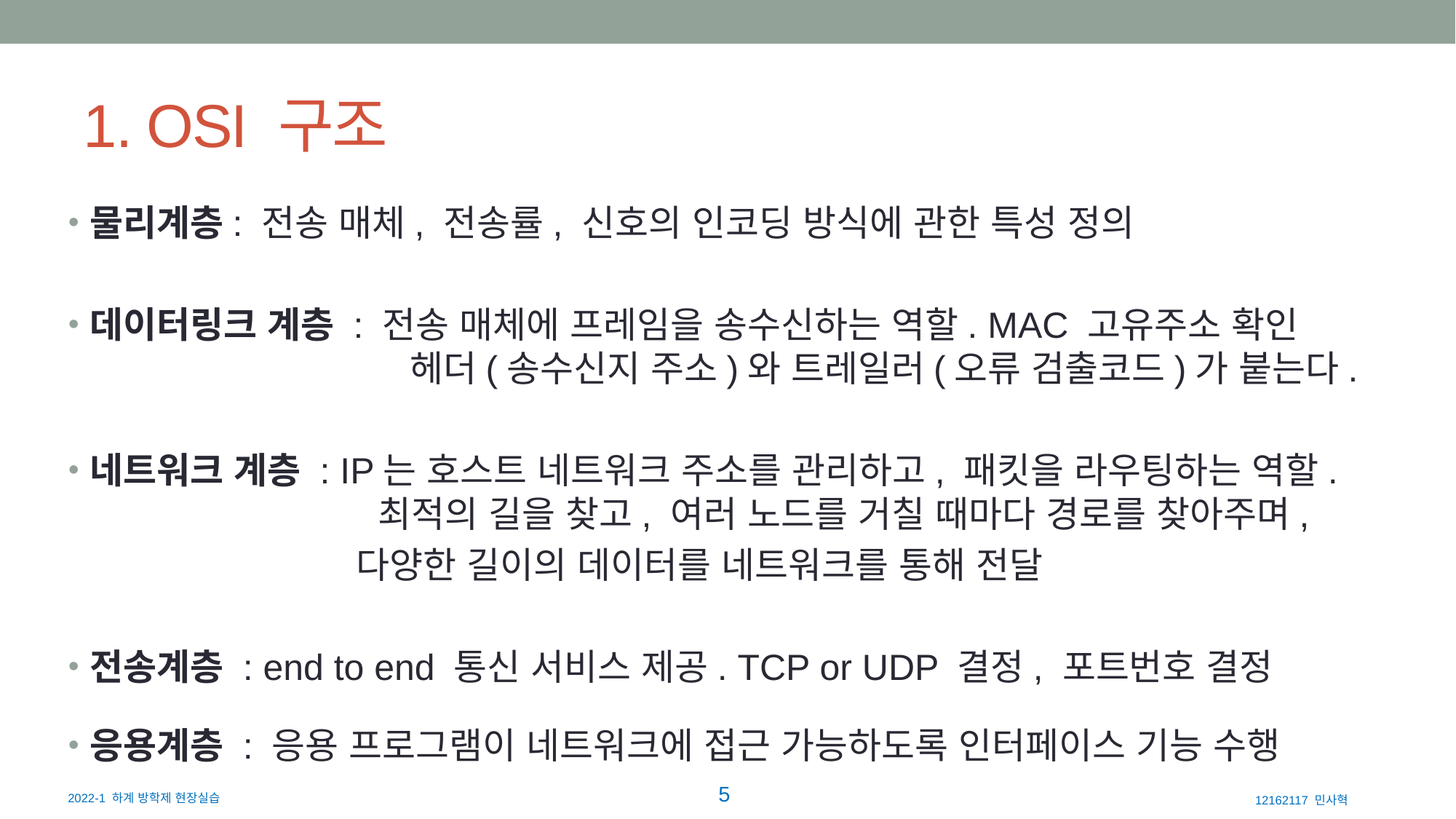

# 1. OSI 구조
물리계층: 전송 매체, 전송률, 신호의 인코딩 방식에 관한 특성 정의

데이터링크 계층 : 전송 매체에 프레임을 송수신하는 역할. MAC 고유주소 확인
		          헤더(송수신지 주소)와 트레일러(오류 검출코드)가 붙는다.

네트워크 계층 : IP는 호스트 네트워크 주소를 관리하고, 패킷을 라우팅하는 역할.
		      최적의 길을 찾고, 여러 노드를 거칠 때마다 경로를 찾아주며,
		      다양한 길이의 데이터를 네트워크를 통해 전달

전송계층 : end to end 통신 서비스 제공. TCP or UDP 결정, 포트번호 결정

응용계층 : 응용 프로그램이 네트워크에 접근 가능하도록 인터페이스 기능 수행